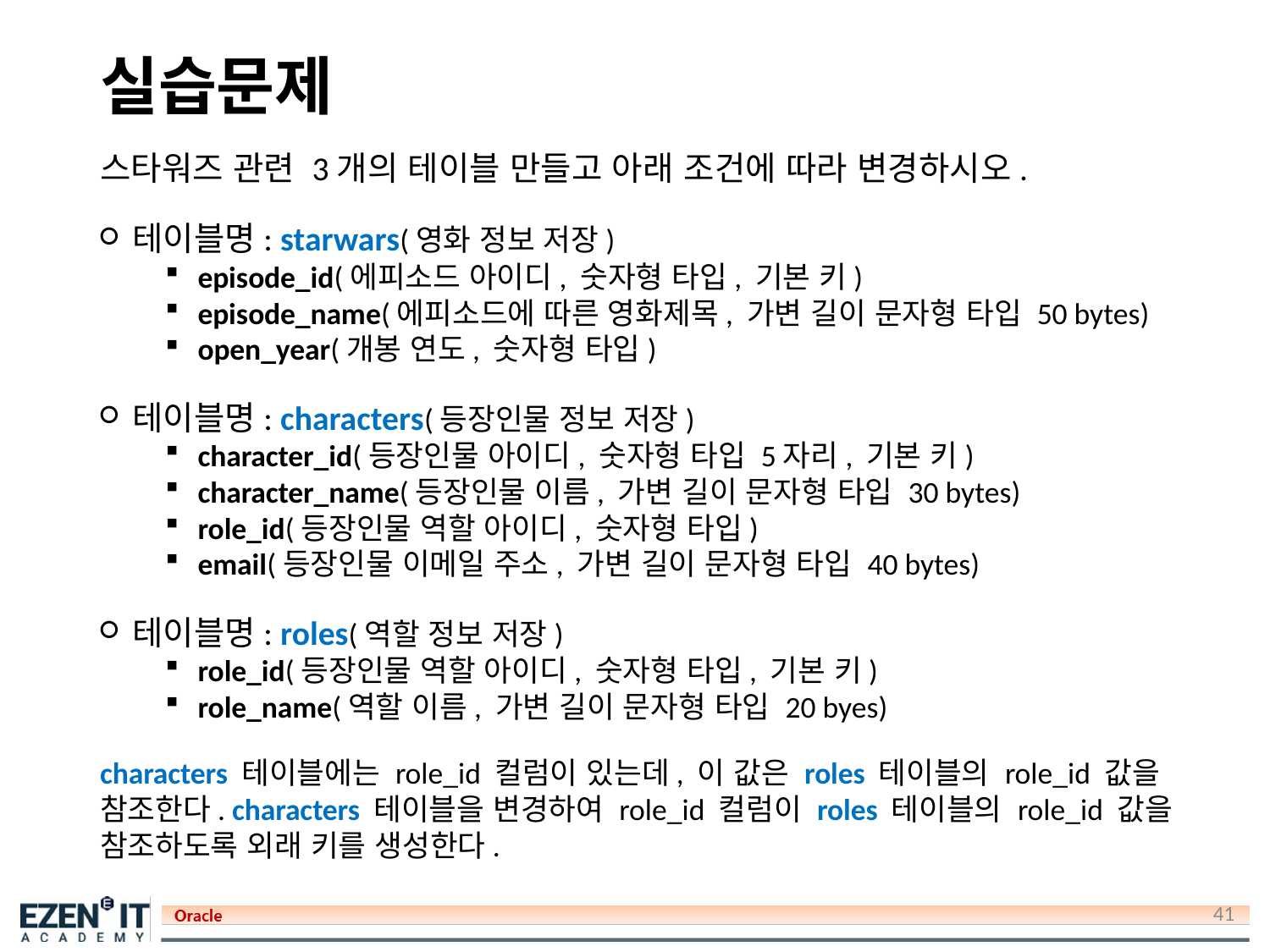

# 실습문제
스타워즈 관련 3개의 테이블 만들고 아래 조건에 따라 변경하시오.
테이블명: starwars(영화 정보 저장)
episode_id(에피소드 아이디, 숫자형 타입, 기본 키)
episode_name(에피소드에 따른 영화제목, 가변 길이 문자형 타입 50 bytes)
open_year(개봉 연도, 숫자형 타입)
테이블명: characters(등장인물 정보 저장)
character_id(등장인물 아이디, 숫자형 타입 5자리, 기본 키)
character_name(등장인물 이름, 가변 길이 문자형 타입 30 bytes)
role_id(등장인물 역할 아이디, 숫자형 타입)
email(등장인물 이메일 주소, 가변 길이 문자형 타입 40 bytes)
테이블명: roles(역할 정보 저장)
role_id(등장인물 역할 아이디, 숫자형 타입, 기본 키)
role_name(역할 이름, 가변 길이 문자형 타입 20 byes)
characters 테이블에는 role_id 컬럼이 있는데, 이 값은 roles 테이블의 role_id 값을   참조한다. characters 테이블을 변경하여 role_id 컬럼이 roles 테이블의 role_id 값을 참조하도록 외래 키를 생성한다.
41